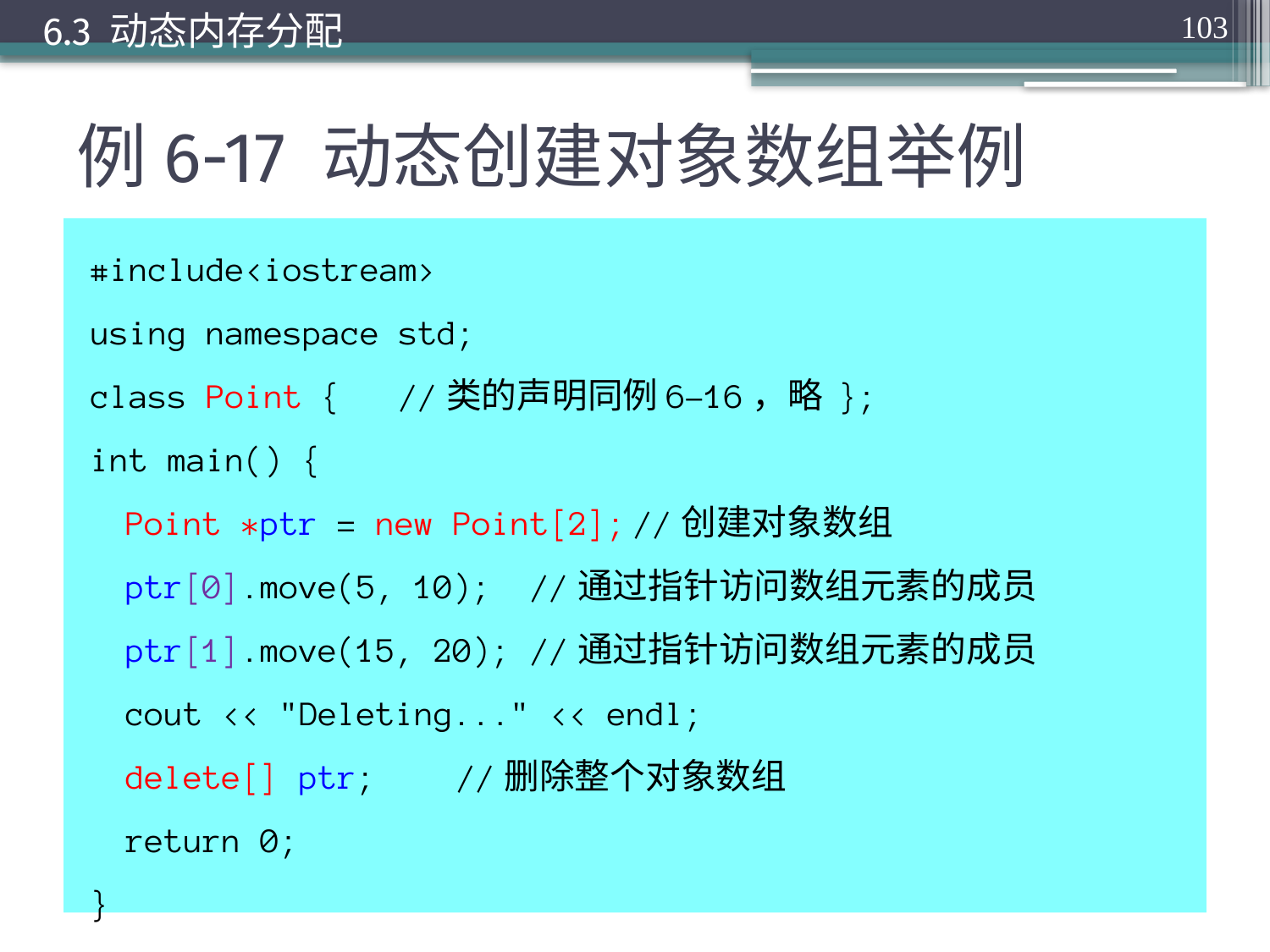

6.3 动态内存分配
103
# 例6-17 动态创建对象数组举例
#include<iostream>
using namespace std;
class Point {   //类的声明同例6-16，略 };
int main() {
	Point *ptr = new Point[2];	//创建对象数组
	ptr[0].move(5, 10);  //通过指针访问数组元素的成员
	ptr[1].move(15, 20); //通过指针访问数组元素的成员
	cout << "Deleting..." << endl;
	delete[] ptr;	    //删除整个对象数组
	return 0;
}